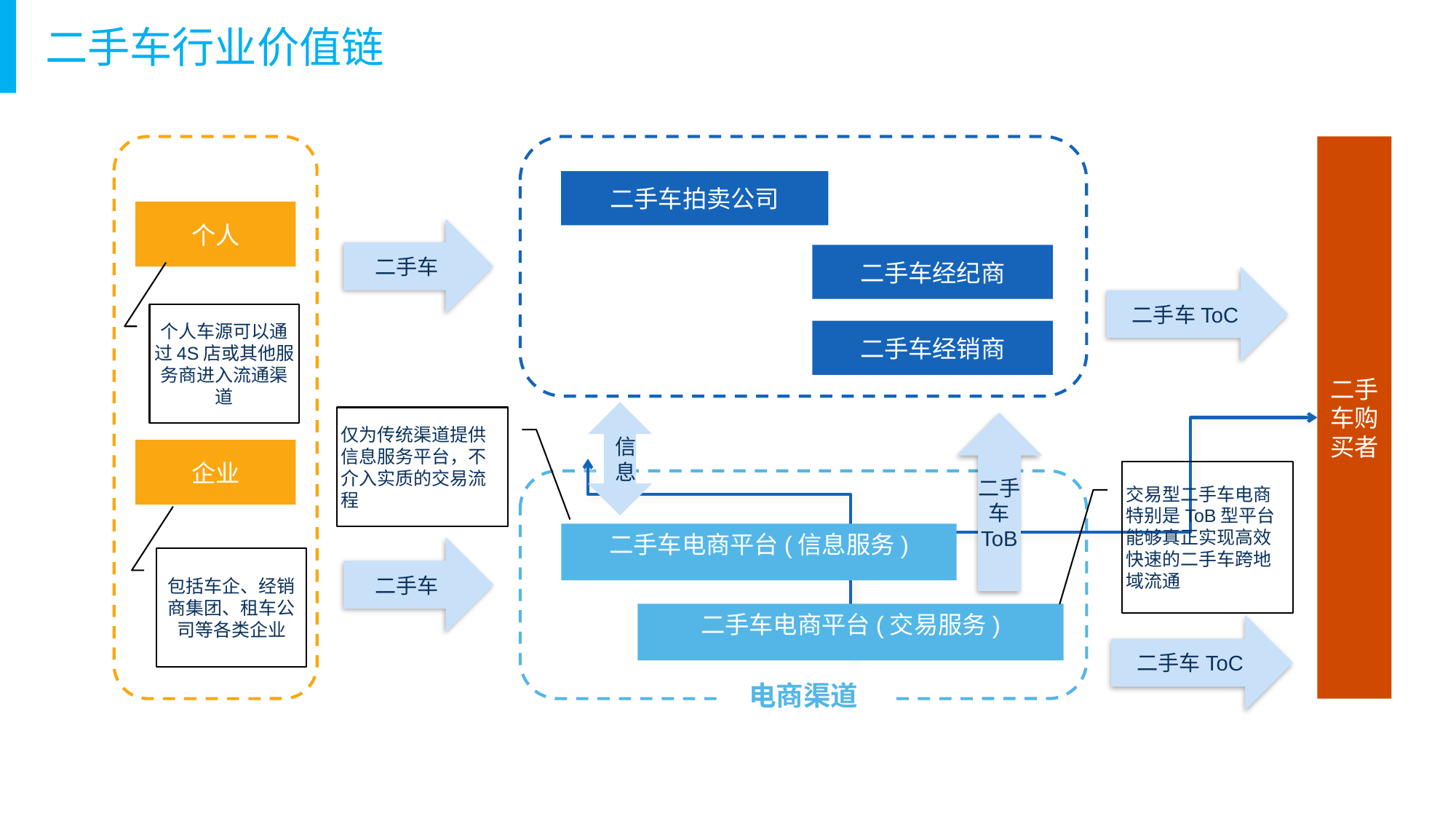

二手车行业价值链

二手车购买者
二手车拍卖公司
个人
二手车
二手车经纪商
二手车ToC
个人车源可以通过4S店或其他服务商进入流通渠道
二手车经销商
信息
仅为传统渠道提供信息服务平台，不介入实质的交易流程
二手车
ToB
企业
交易型二手车电商特别是ToB型平台能够真正实现高效快速的二手车跨地域流通

二手车电商平台(信息服务)
二手车
包括车企、经销商集团、租车公司等各类企业
二手车电商平台(交易服务)
二手车ToC
电商渠道